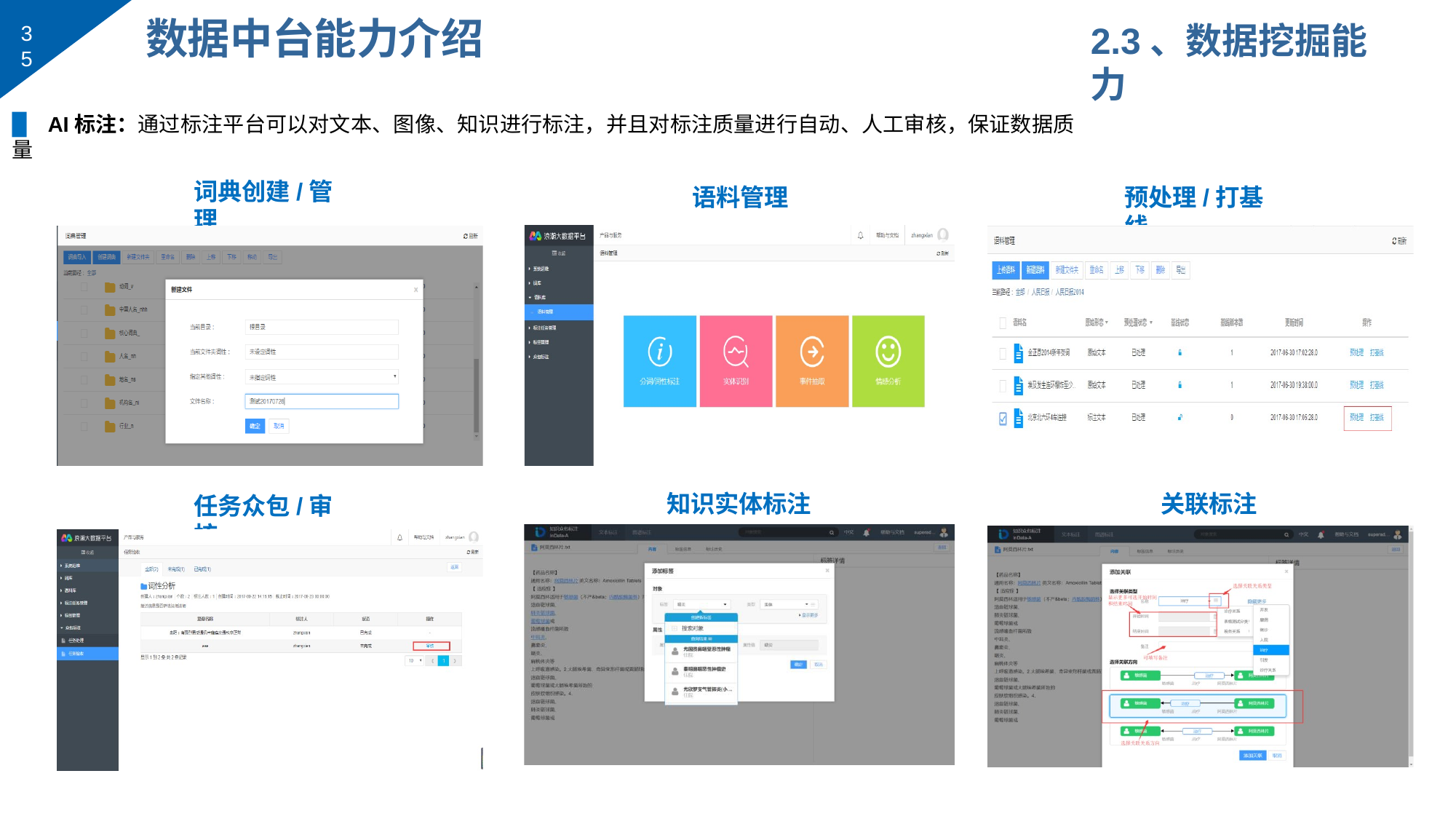

# 数据中台能力介绍
2.3、数据挖掘能力
35
▉	AI标注：通过标注平台可以对文本、图像、知识进行标注，并且对标注质量进行自动、人工审核，保证数据质量
词典创建/管理
预处理/打基线
语料管理

知识实体标注
关联标注
任务众包/审核